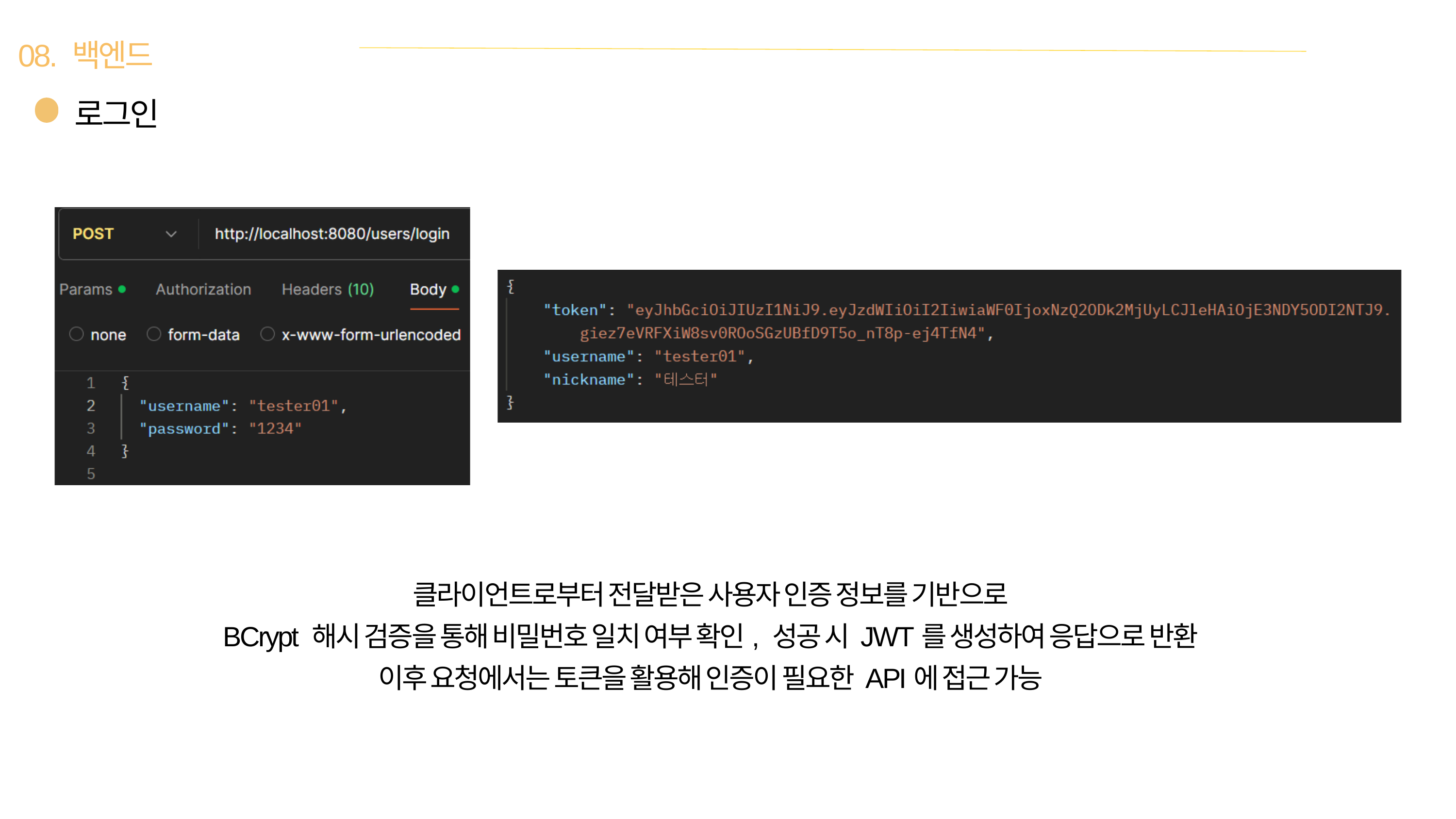

08. 백엔드

로그인

클라이언트로부터 전달받은 사용자 인증 정보를 기반으로
BCrypt 해시 검증을 통해 비밀번호 일치 여부 확인, 성공 시 JWT를 생성하여 응답으로 반환
이후 요청에서는 토큰을 활용해 인증이 필요한 API에 접근 가능